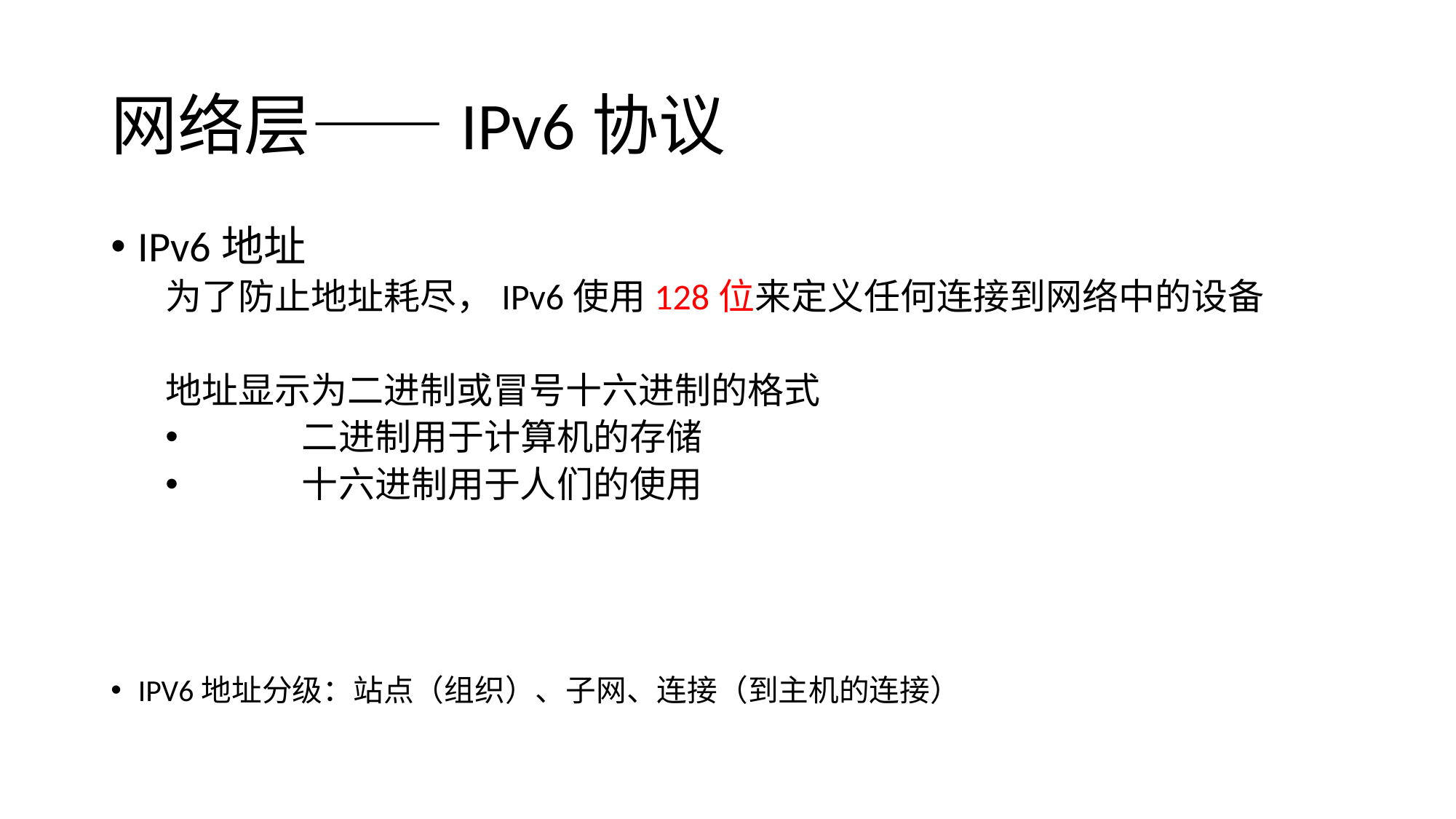

# 网络层——IPv6协议
IPv6地址
为了防止地址耗尽，IPv6使用128位来定义任何连接到网络中的设备

地址显示为二进制或冒号十六进制的格式
	二进制用于计算机的存储
	十六进制用于人们的使用

IPV6地址分级：站点（组织）、子网、连接（到主机的连接）